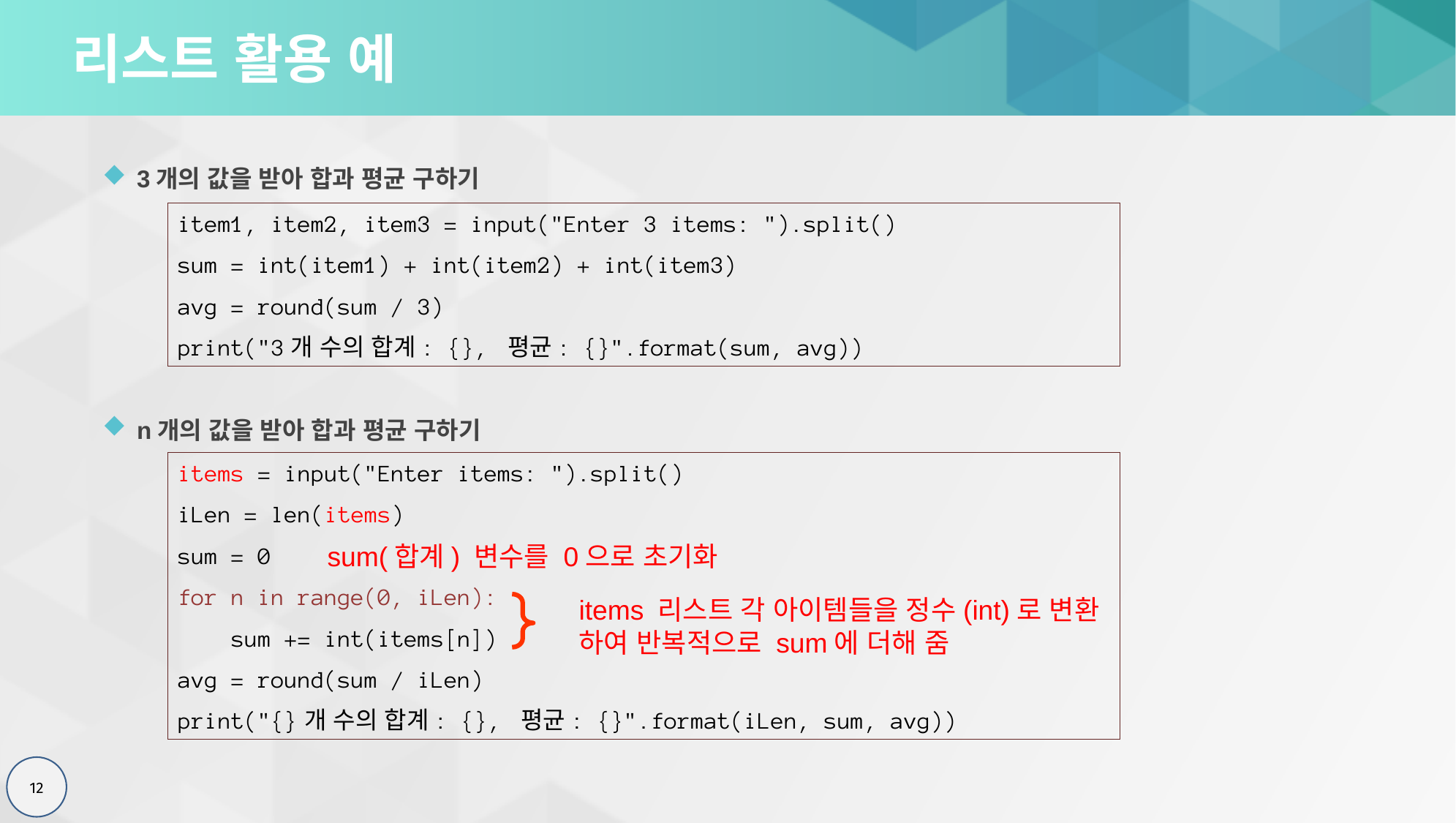

# 리스트 활용 예
3개의 값을 받아 합과 평균 구하기

n개의 값을 받아 합과 평균 구하기

item1, item2, item3 = input("Enter 3 items: ").split()
sum = int(item1) + int(item2) + int(item3)
avg = round(sum / 3)
print("3개 수의 합계: {}, 평균: {}".format(sum, avg))
items = input("Enter items: ").split()
iLen = len(items)
sum = 0
for n in range(0, iLen):
    sum += int(items[n])
avg = round(sum / iLen)
print("{}개 수의 합계: {}, 평균: {}".format(iLen, sum, avg))
sum(합계) 변수를 0으로 초기화
items 리스트 각 아이템들을 정수(int)로 변환
하여 반복적으로 sum에 더해 줌